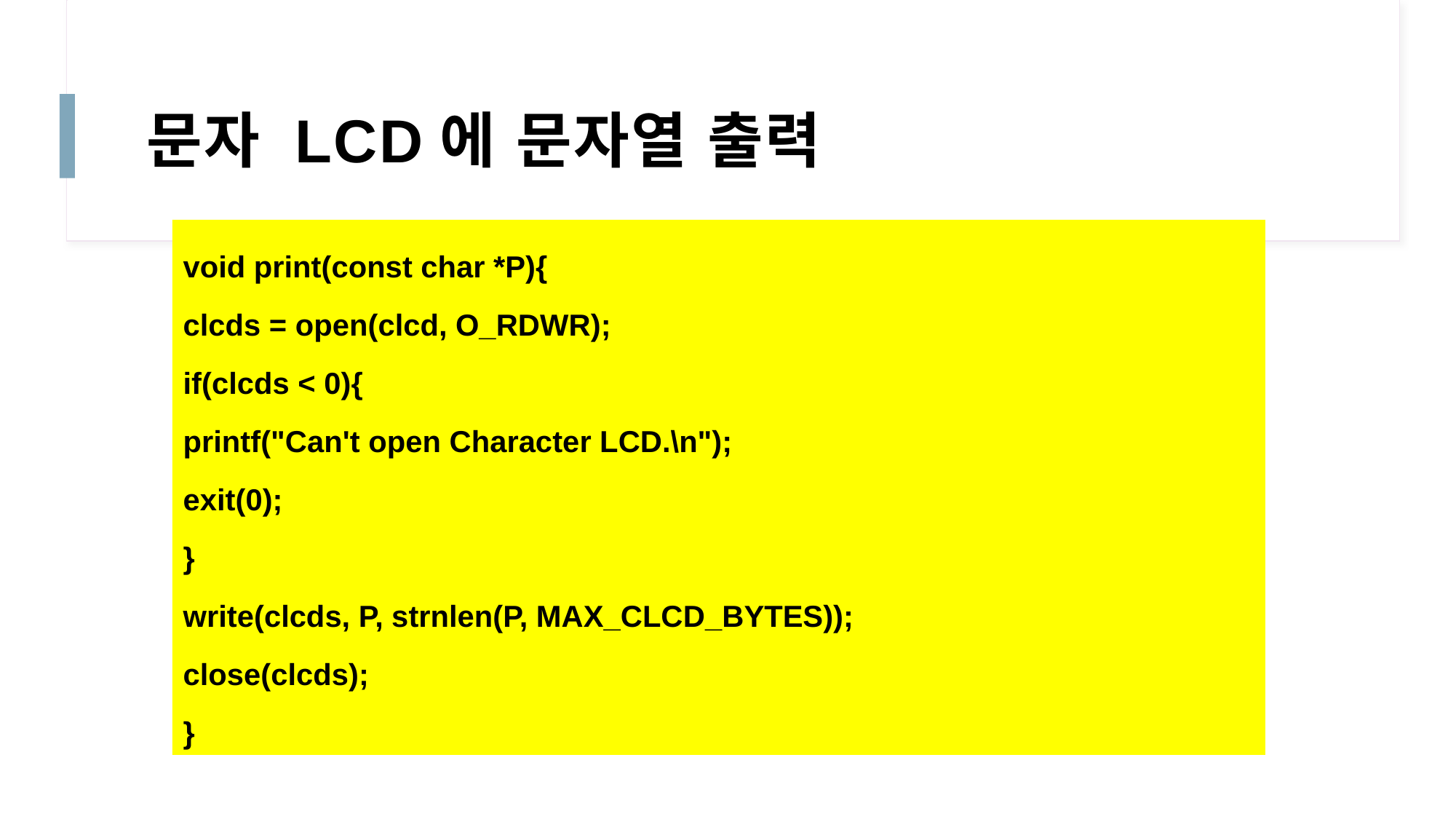

# 문자 LCD에 문자열 출력
void print(const char *P){
clcds = open(clcd, O_RDWR);
if(clcds < 0){
printf("Can't open Character LCD.\n");
exit(0);
}
write(clcds, P, strnlen(P, MAX_CLCD_BYTES));
close(clcds);
}